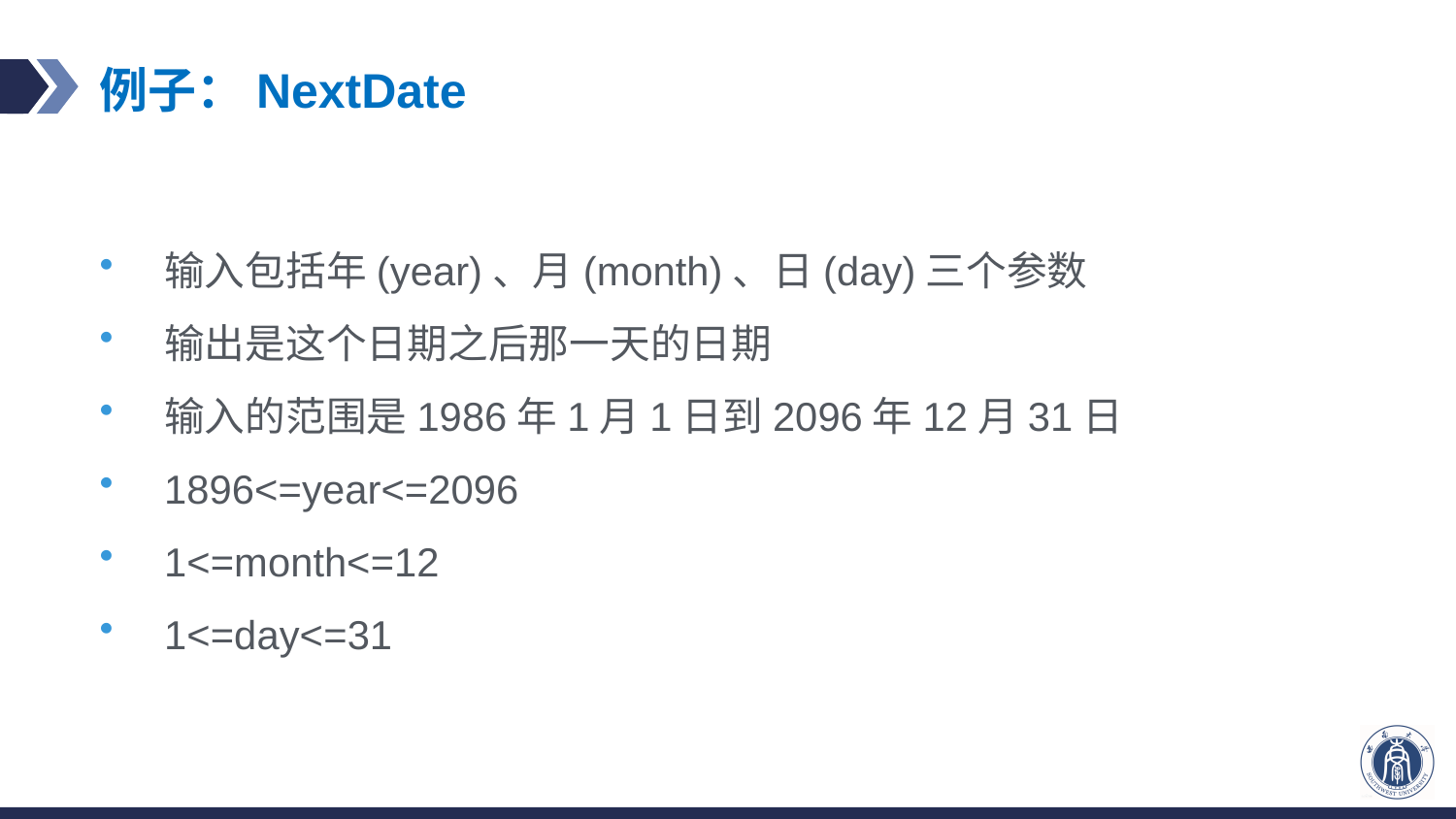

# 例子：NextDate
输入包括年(year)、月(month)、日(day)三个参数
输出是这个日期之后那一天的日期
输入的范围是1986年1月1日到2096年12月31日
1896<=year<=2096
1<=month<=12
1<=day<=31